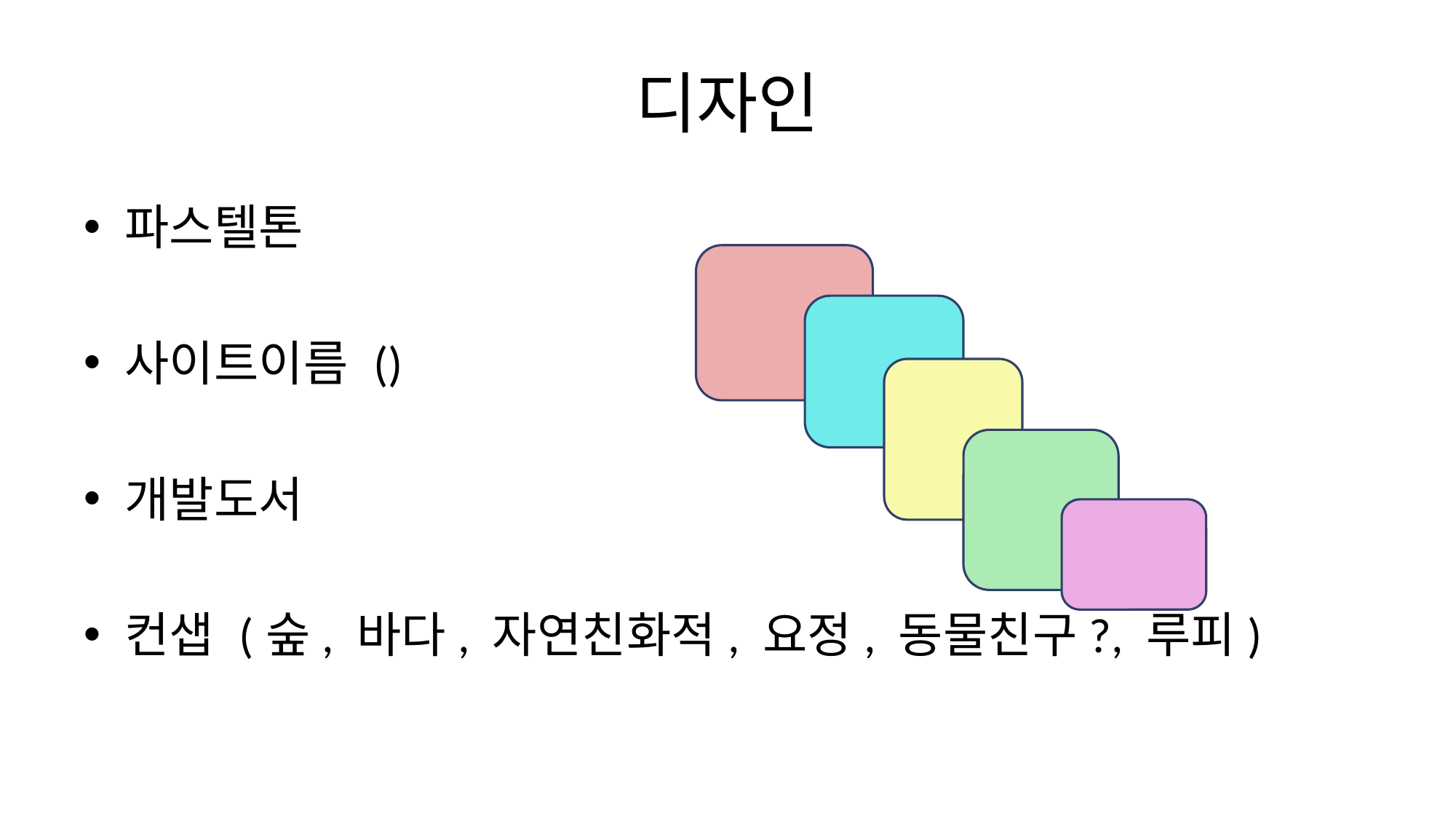

# 디자인
파스텔톤

사이트이름 ()

개발도서

컨샙 (숲, 바다, 자연친화적, 요정, 동물친구?, 루피)